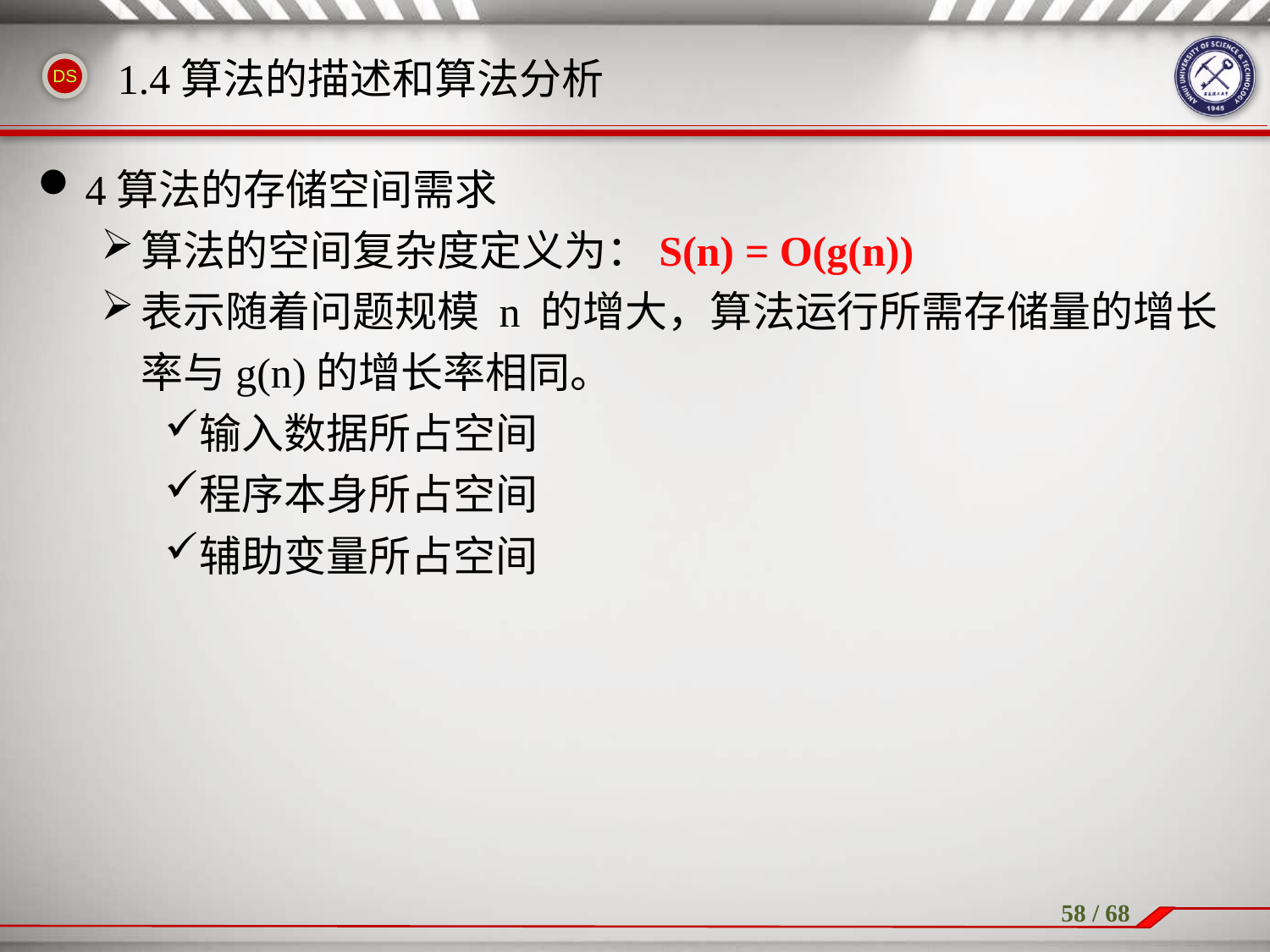

1.4算法的描述和算法分析
4算法的存储空间需求
算法的空间复杂度定义为：S(n) = O(g(n))
表示随着问题规模 n 的增大，算法运行所需存储量的增长率与g(n)的增长率相同。
输入数据所占空间
程序本身所占空间
辅助变量所占空间